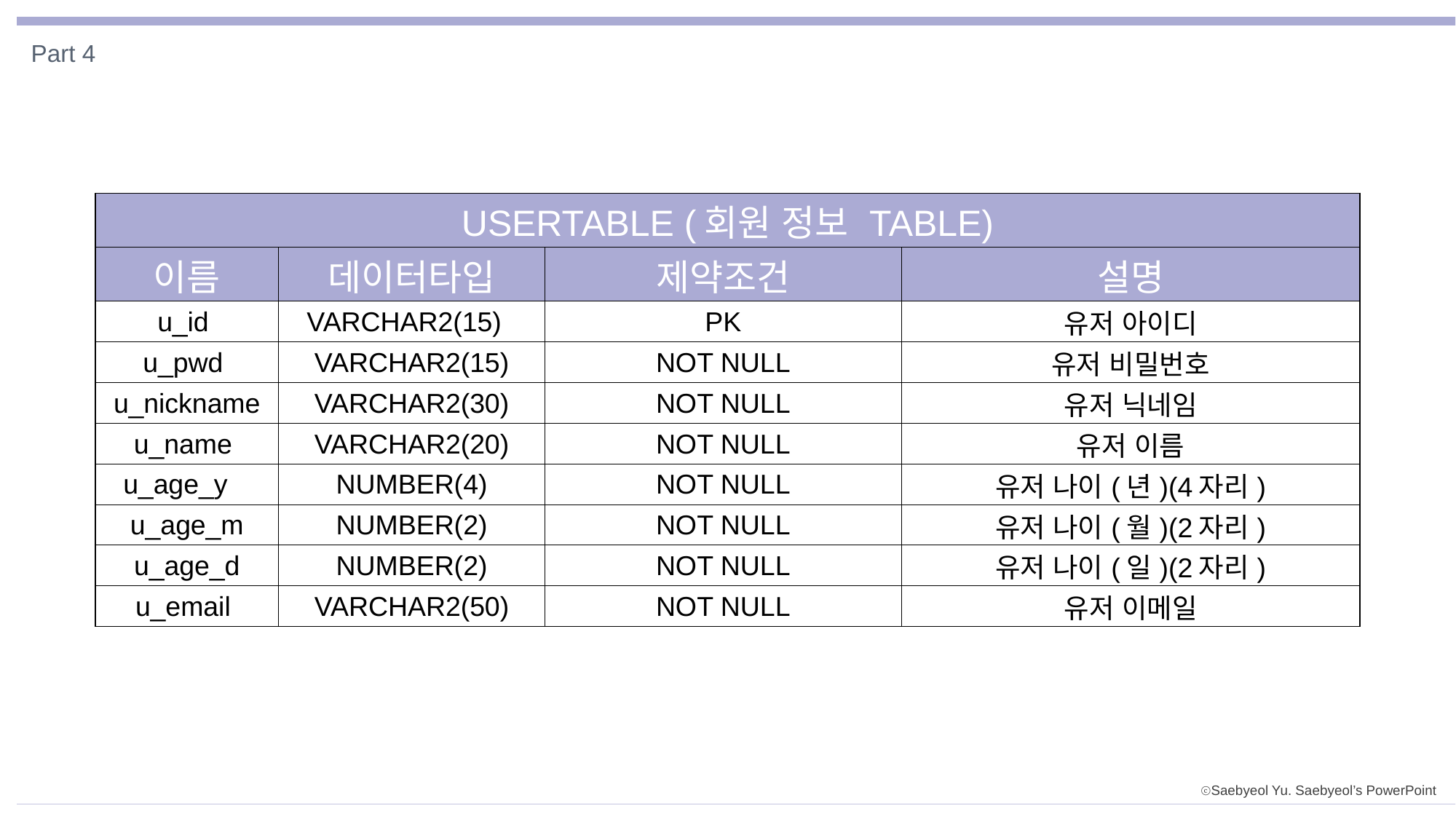

Part 4
| USERTABLE (회원 정보 TABLE) |  |  |  |
| --- | --- | --- | --- |
| 이름 | 데이터타입 | 제약조건 | 설명 |
| u\_id | VARCHAR2(15) | PK | 유저 아이디 |
| u\_pwd | VARCHAR2(15) | NOT NULL | 유저 비밀번호 |
| u\_nickname | VARCHAR2(30) | NOT NULL | 유저 닉네임 |
| u\_name | VARCHAR2(20) | NOT NULL | 유저 이름 |
| u\_age\_y | NUMBER(4) | NOT NULL | 유저 나이(년)(4자리) |
| u\_age\_m | NUMBER(2) | NOT NULL | 유저 나이(월)(2자리) |
| u\_age\_d | NUMBER(2) | NOT NULL | 유저 나이(일)(2자리) |
| u\_email | VARCHAR2(50) | NOT NULL | 유저 이메일 |
ⓒSaebyeol Yu. Saebyeol’s PowerPoint